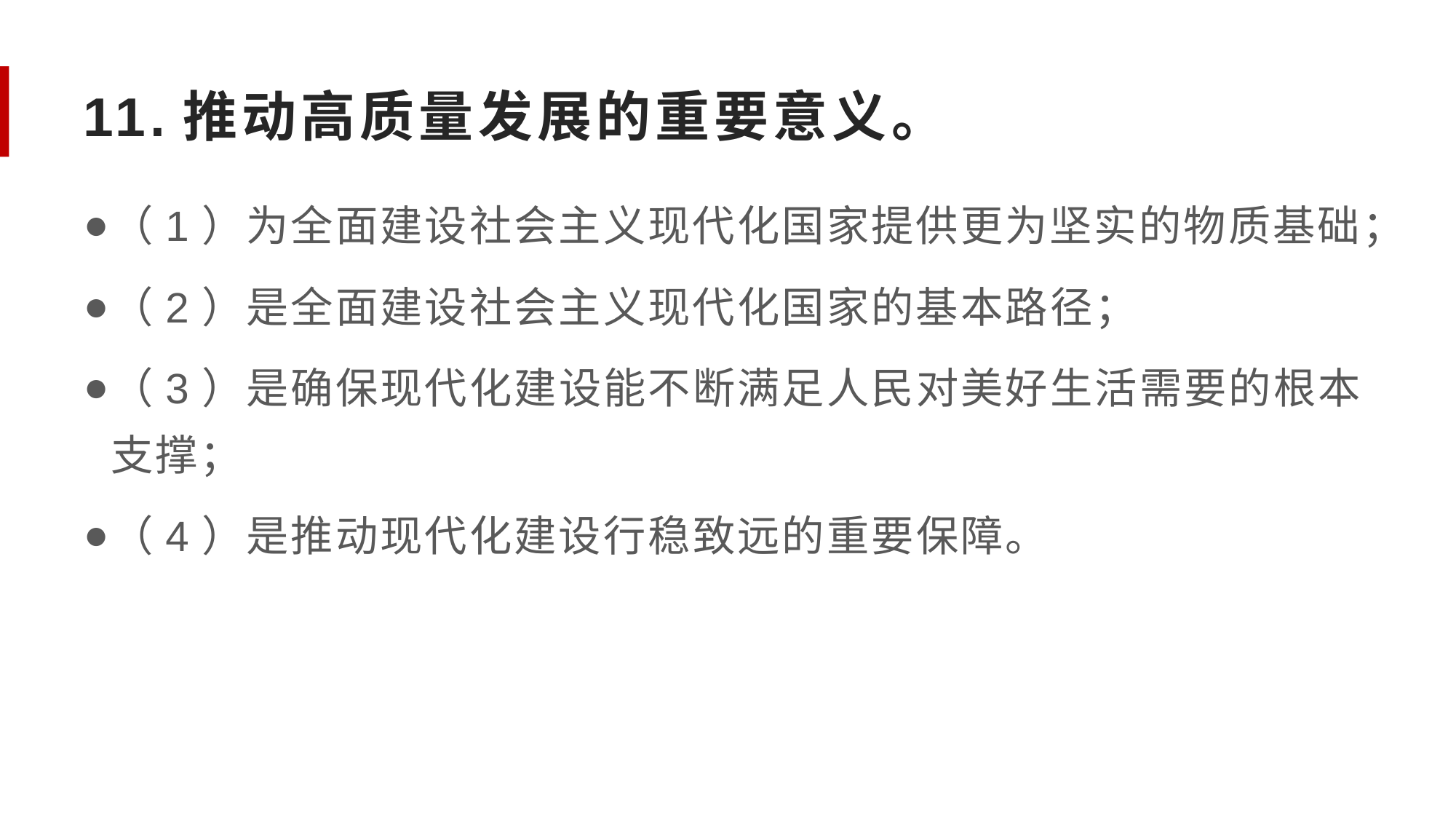

# 11.推动高质量发展的重要意义。
（1）为全面建设社会主义现代化国家提供更为坚实的物质基础；
（2）是全面建设社会主义现代化国家的基本路径；
（3）是确保现代化建设能不断满足人民对美好生活需要的根本支撑；
（4）是推动现代化建设行稳致远的重要保障。